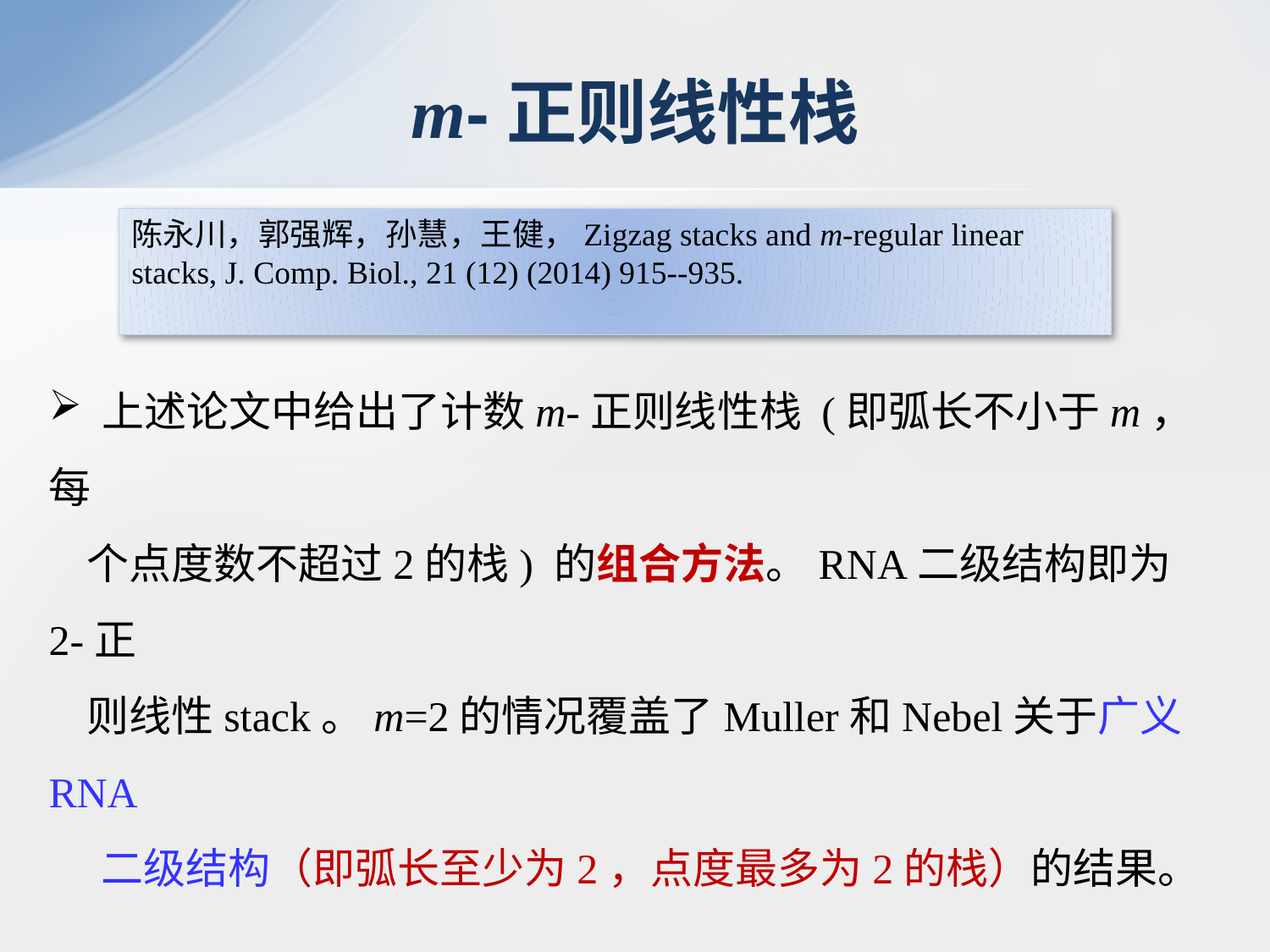

m-正则线性栈
陈永川，郭强辉，孙慧，王健，Zigzag stacks and m-regular linear stacks, J. Comp. Biol., 21 (12) (2014) 915--935.

 上述论文中给出了计数m-正则线性栈 (即弧长不小于m，每
    个点度数不超过2的栈) 的组合方法。RNA二级结构即为2-正
    则线性stack。m=2的情况覆盖了Muller和Nebel关于广义RNA
    二级结构（即弧长至少为2，点度最多为2的栈）的结果。